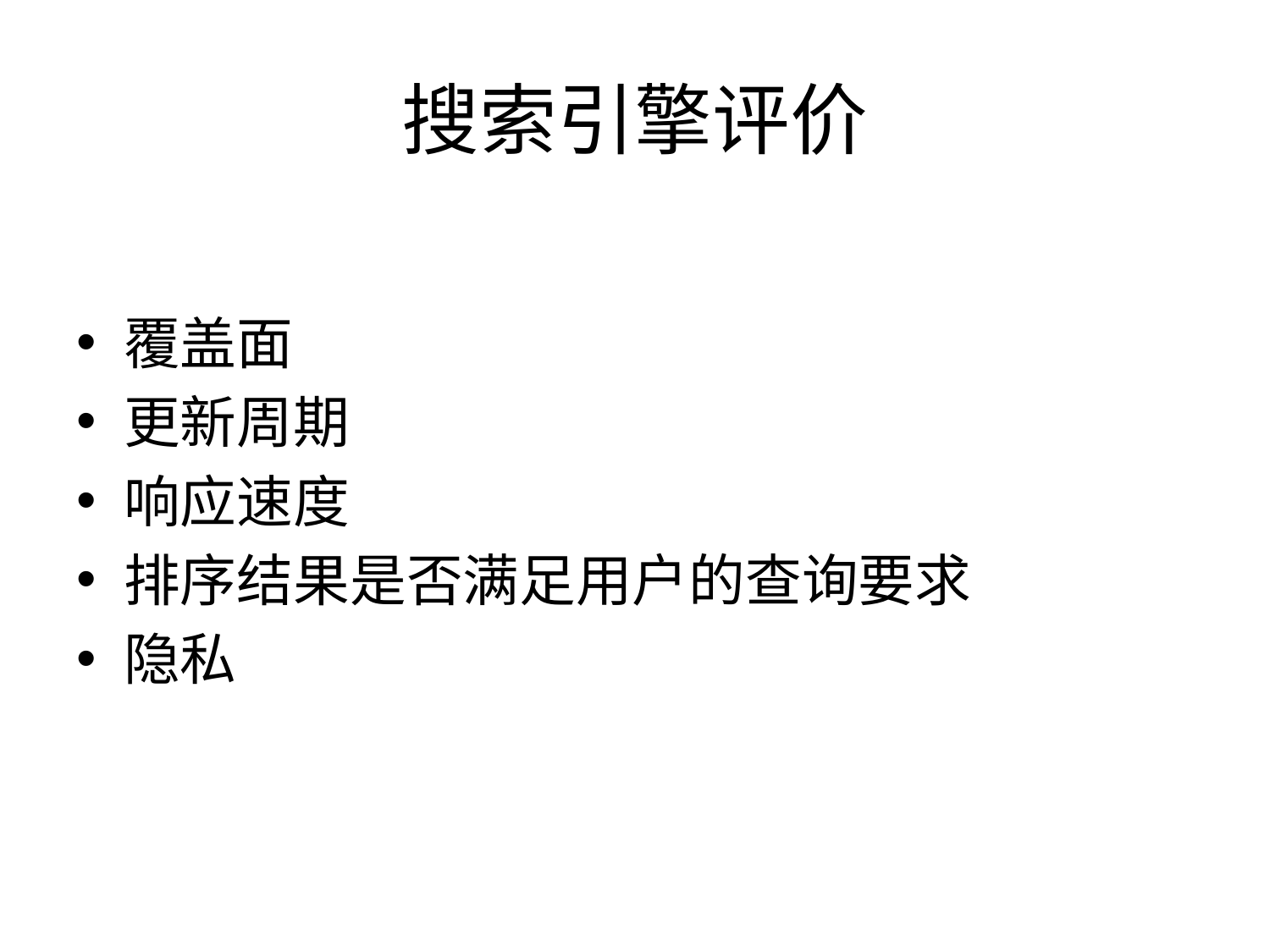

# 搜索引擎评价

覆盖面
更新周期
响应速度
排序结果是否满足用户的查询要求
隐私